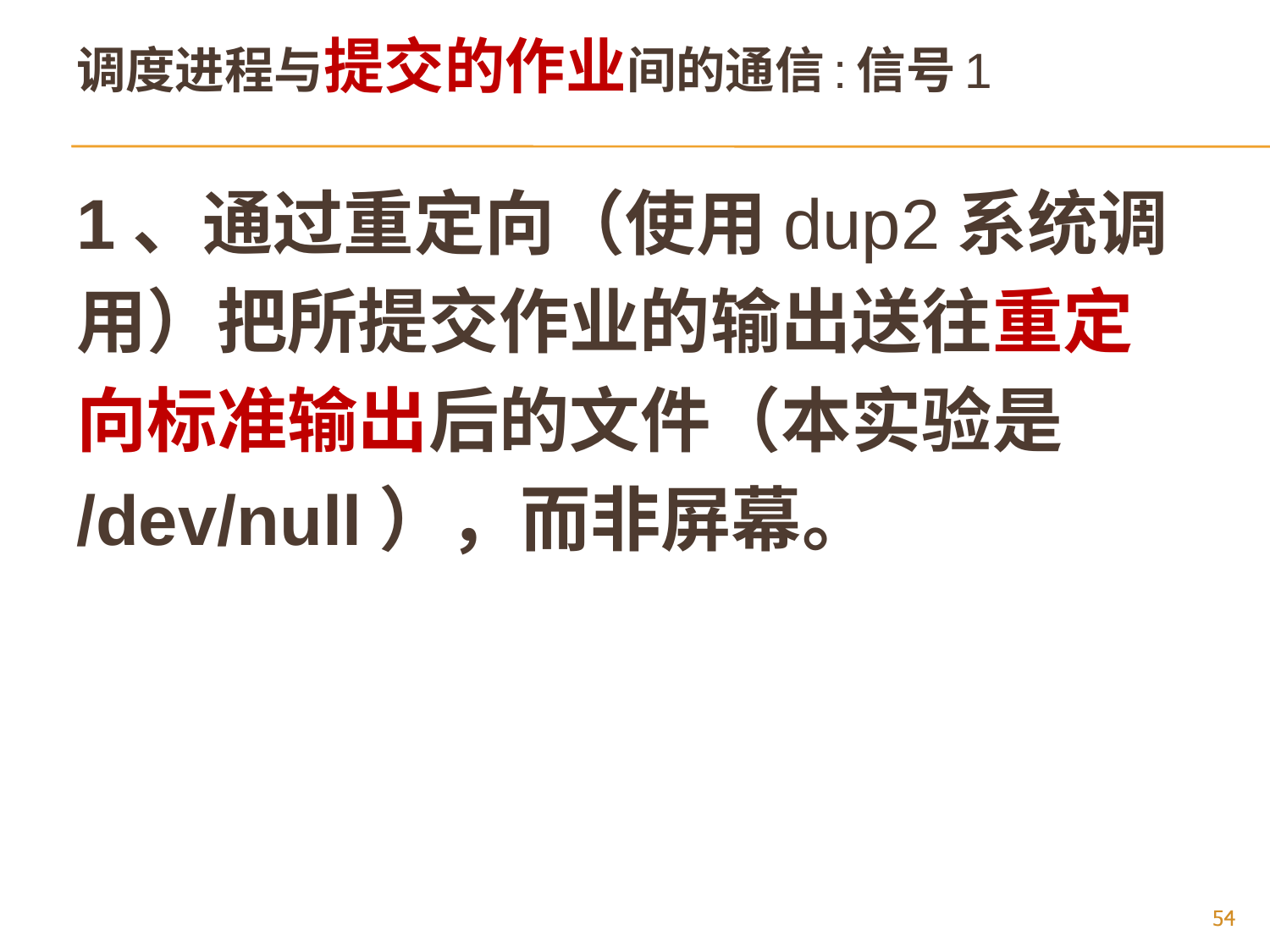

# 调度进程与提交的作业间的通信:信号1
1、通过重定向（使用dup2系统调
用）把所提交作业的输出送往重定
向标准输出后的文件（本实验是
/dev/null），而非屏幕。
54